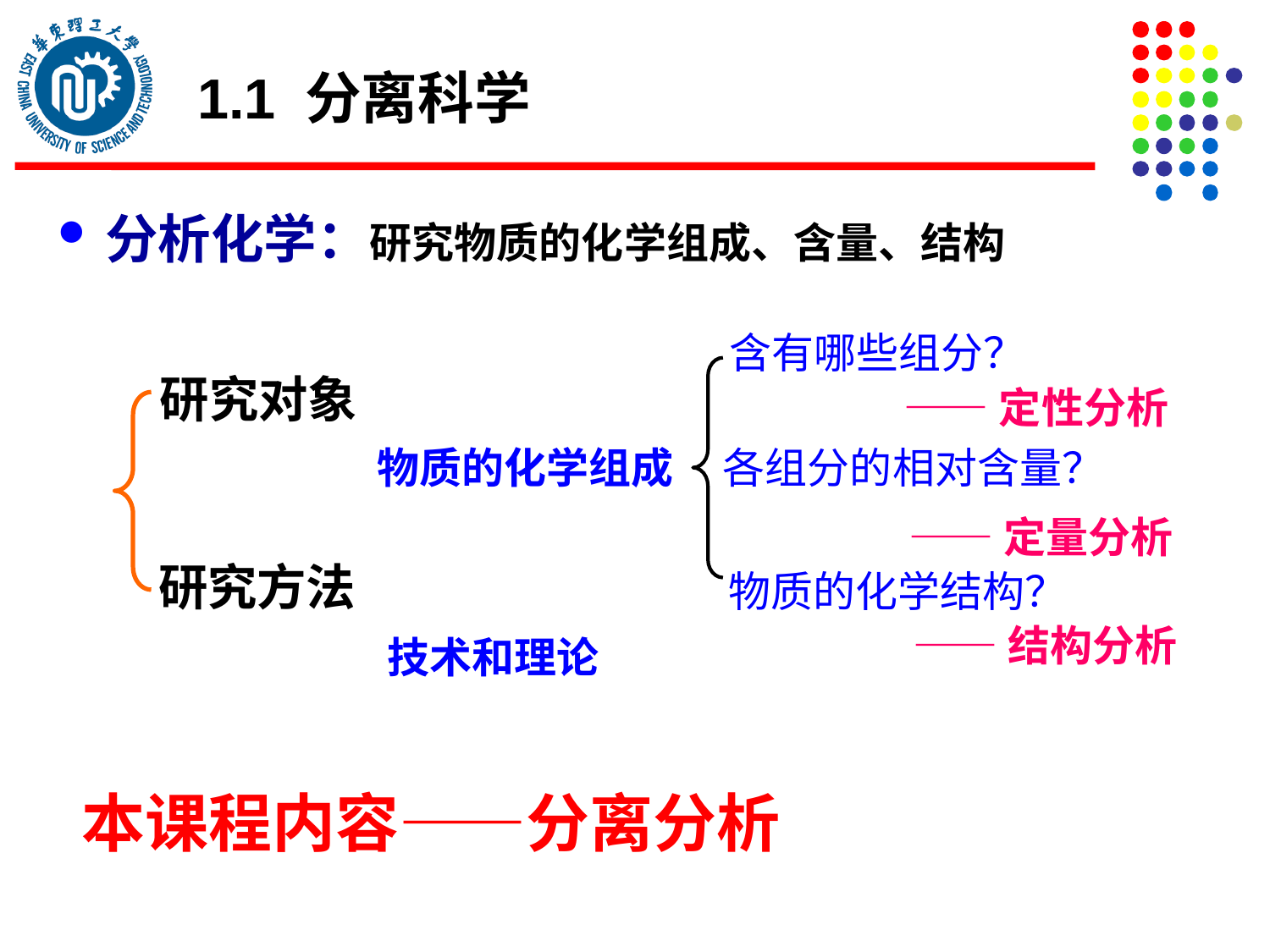

1.1 分离科学
分析化学：研究物质的化学组成、含量、结构

含有哪些组分？

研究对象

——定性分析
物质的化学组成
各组分的相对含量？
——定量分析
研究方法
物质的化学结构？
——结构分析
技术和理论
本课程内容——分离分析